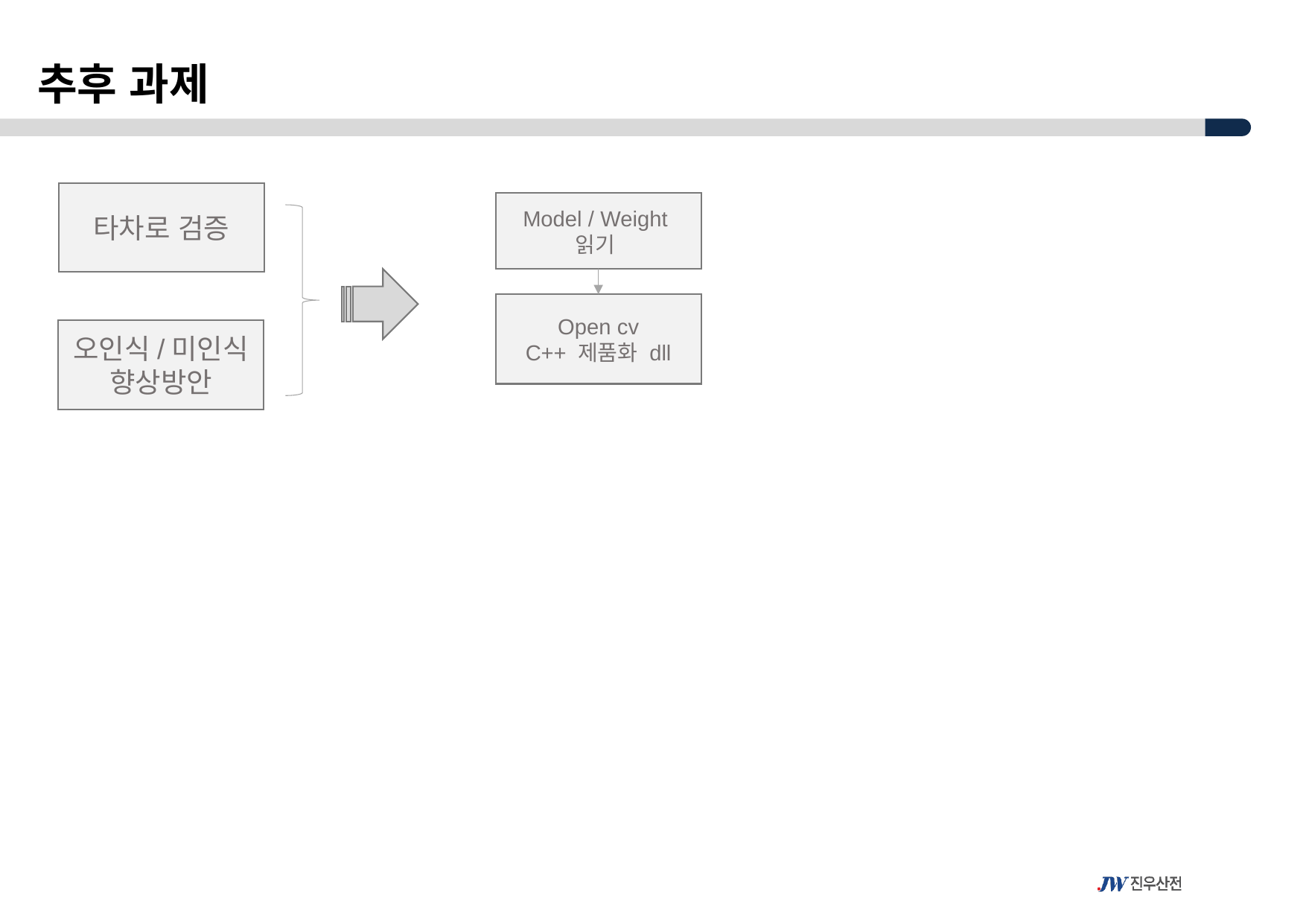

추후 과제
타차로 검증
Model / Weight
읽기

Open cv
C++ 제품화 dll
오인식/미인식 향상방안